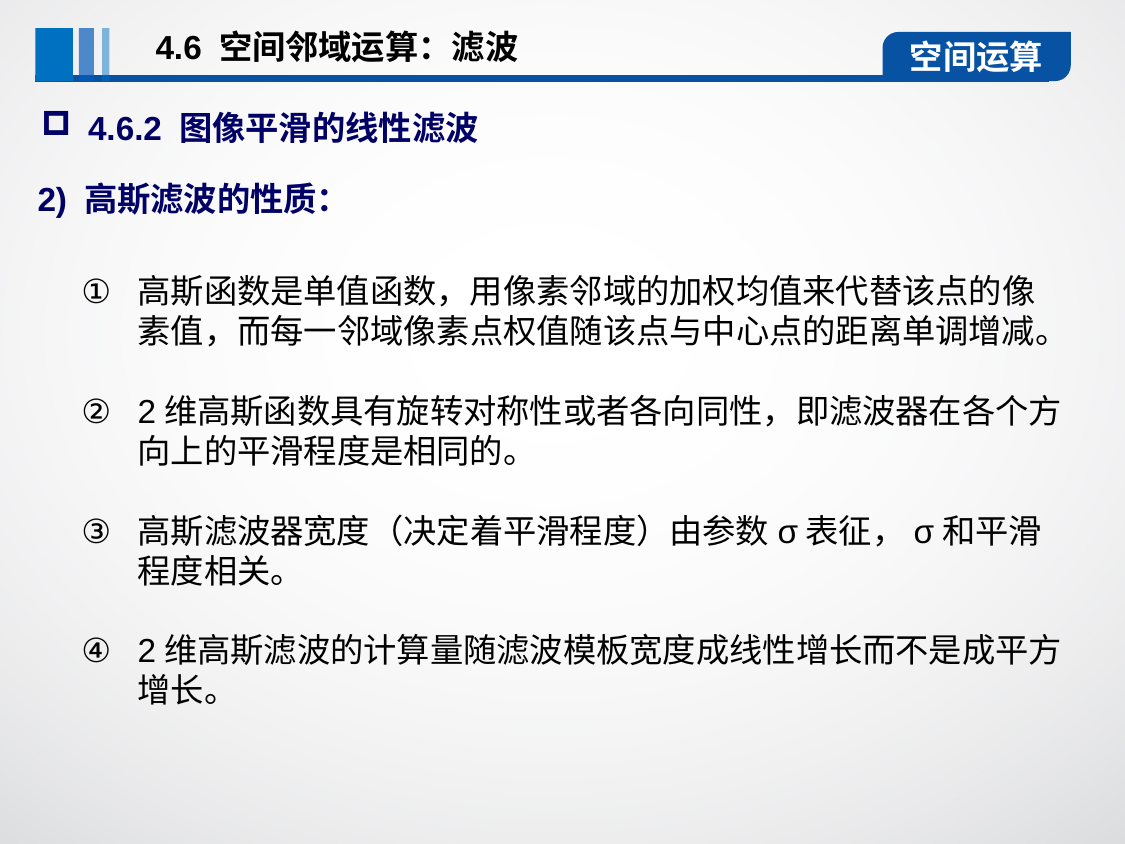

4.6 空间邻域运算：滤波
空间运算
4.6.2 图像平滑的线性滤波
2) 高斯滤波的性质：
高斯函数是单值函数，用像素邻域的加权均值来代替该点的像素值，而每一邻域像素点权值随该点与中心点的距离单调增减。

2维高斯函数具有旋转对称性或者各向同性，即滤波器在各个方向上的平滑程度是相同的。

高斯滤波器宽度（决定着平滑程度）由参数σ表征，σ和平滑程度相关。

2维高斯滤波的计算量随滤波模板宽度成线性增长而不是成平方增长。
66